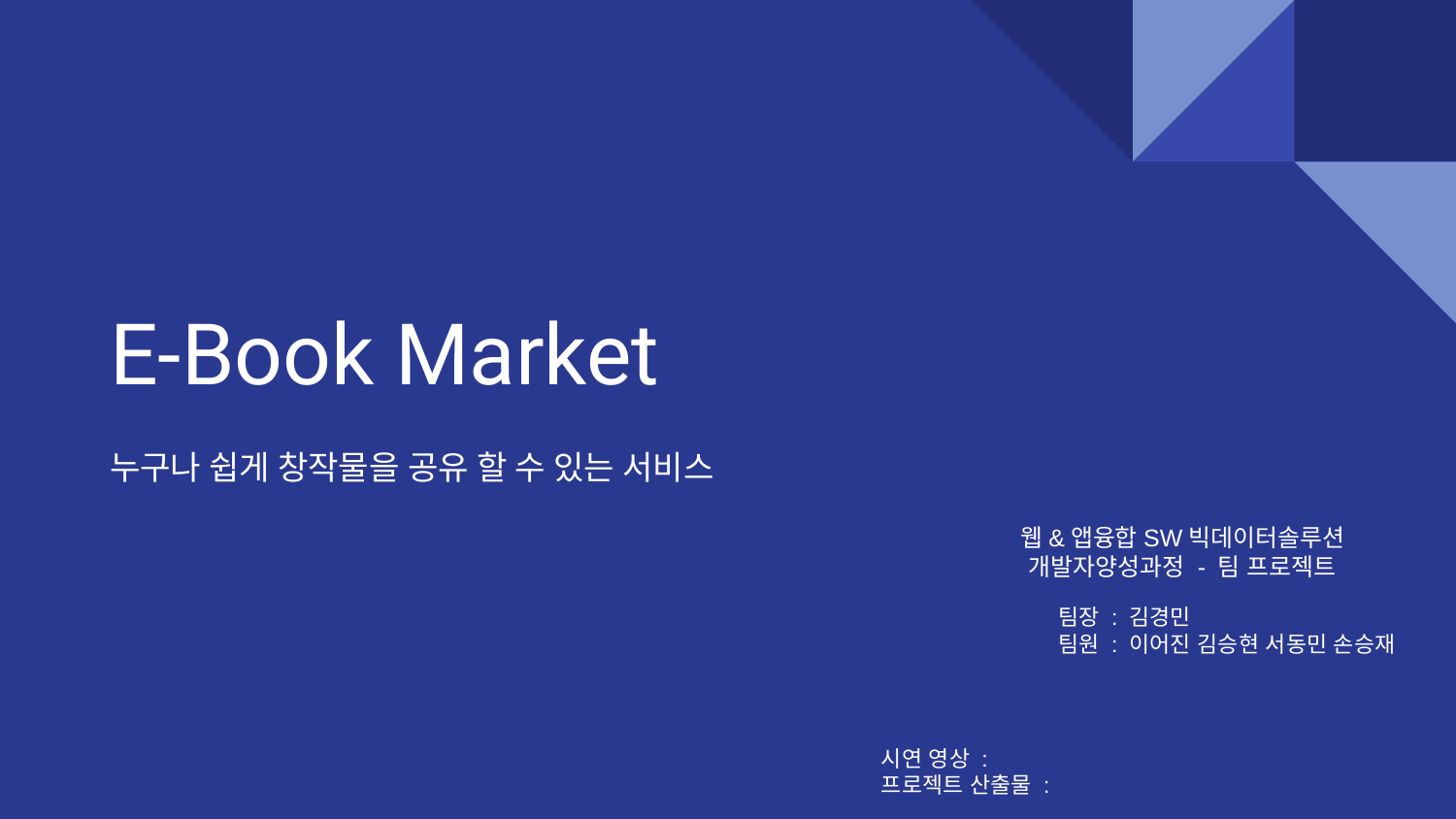

# E-Book Market
누구나 쉽게 창작물을 공유 할 수 있는 서비스
웹&앱융합SW빅데이터솔루션 개발자양성과정 - 팀 프로젝트
팀장 : 김경민
팀원 : 이어진 김승현 서동민 손승재
시연 영상 :
프로젝트 산출물 :